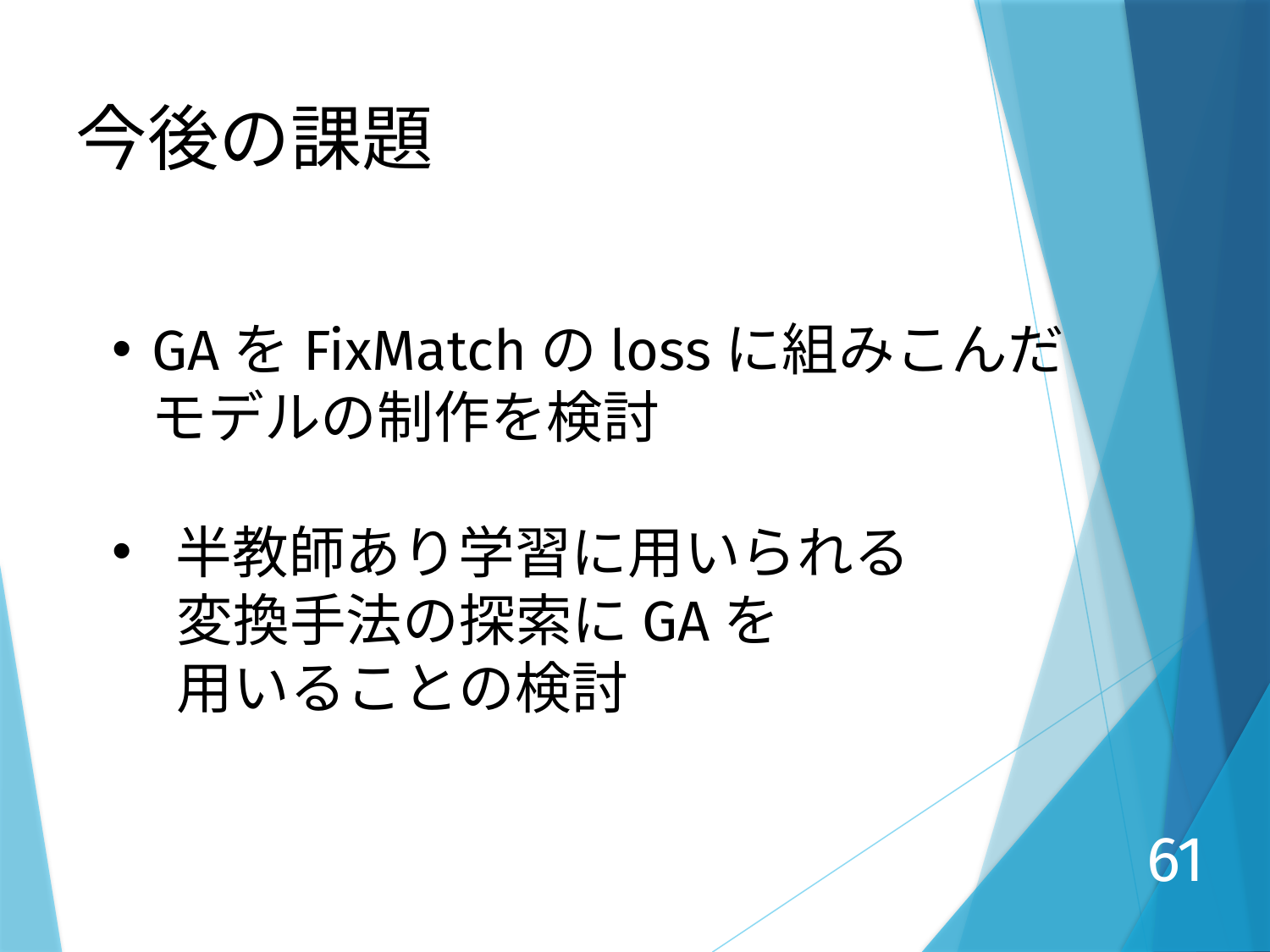

今後の課題
GAをFixMatchのlossに組みこんだ
  モデルの制作を検討

半教師あり学習に用いられる
    変換手法の探索にGAを
    用いることの検討
61